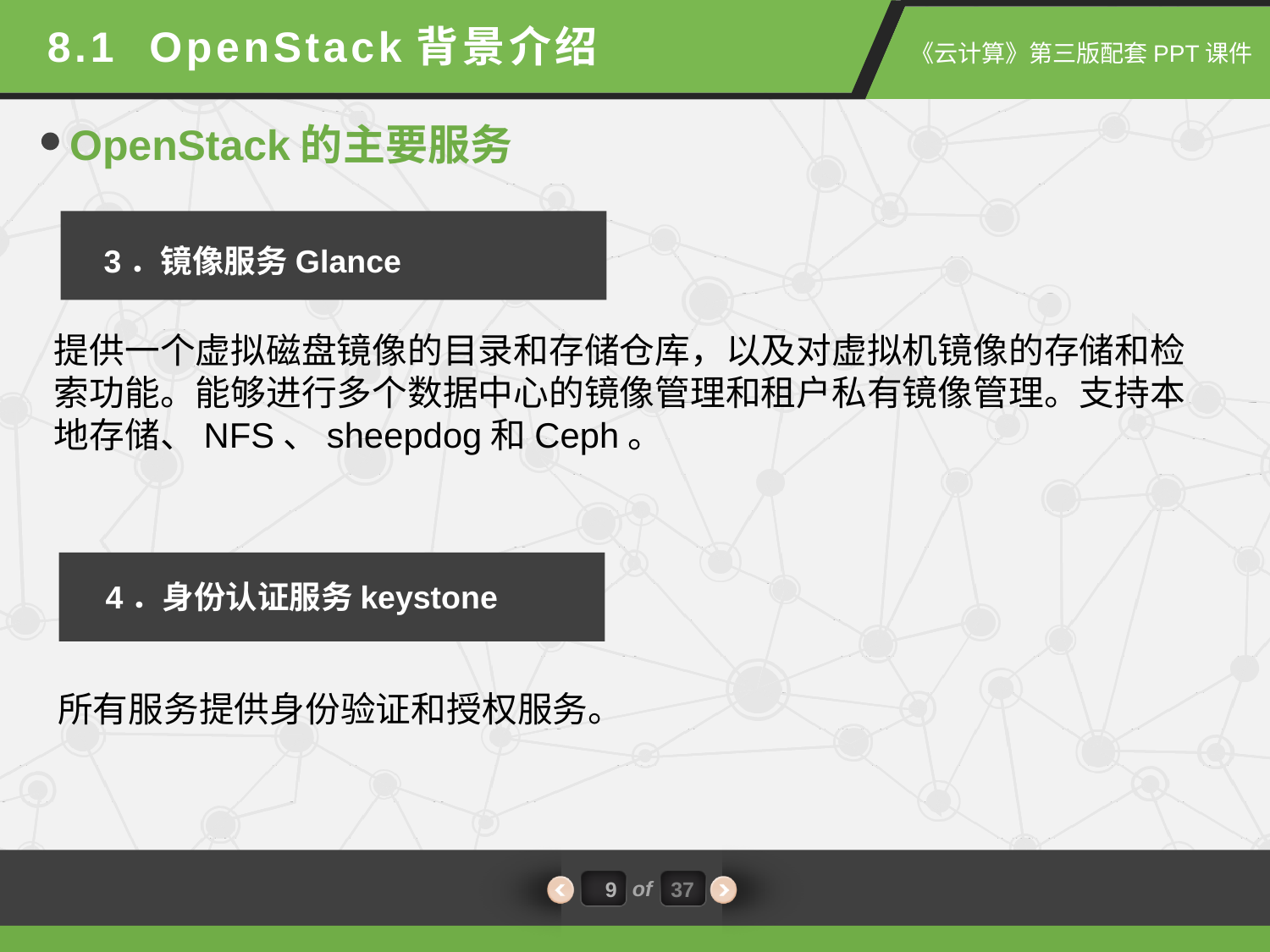

8.1  OpenStack背景介绍
OpenStack的主要服务

3．镜像服务Glance
提供一个虚拟磁盘镜像的目录和存储仓库，以及对虚拟机镜像的存储和检索功能。能够进行多个数据中心的镜像管理和租户私有镜像管理。支持本地存储、NFS、sheepdog和Ceph。

4．身份认证服务keystone
所有服务提供身份验证和授权服务。
9